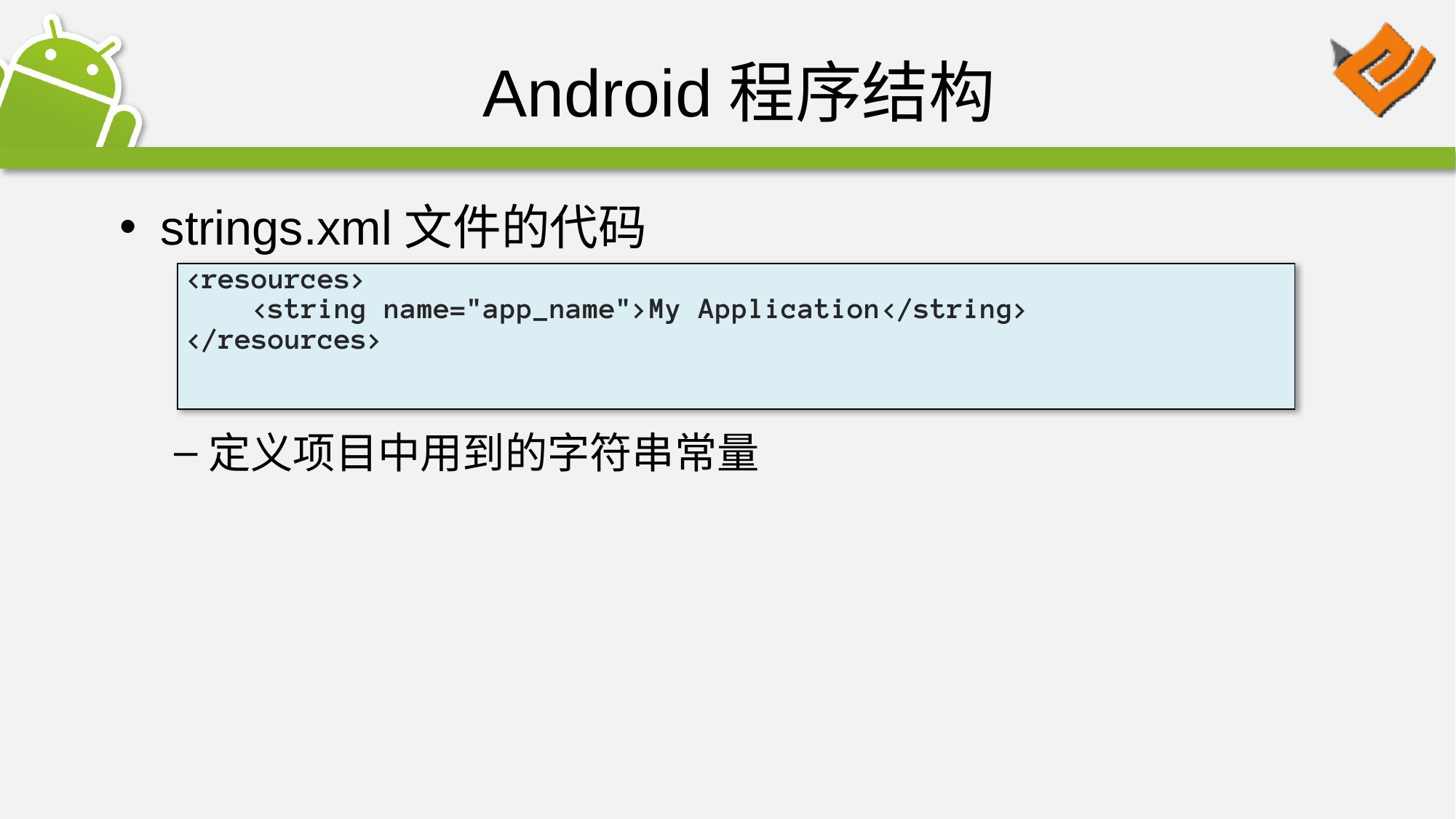

# Android程序结构
strings.xml文件的代码

定义项目中用到的字符串常量
| <resources> <string name="app\_name">My Application</string> </resources> |
| --- |